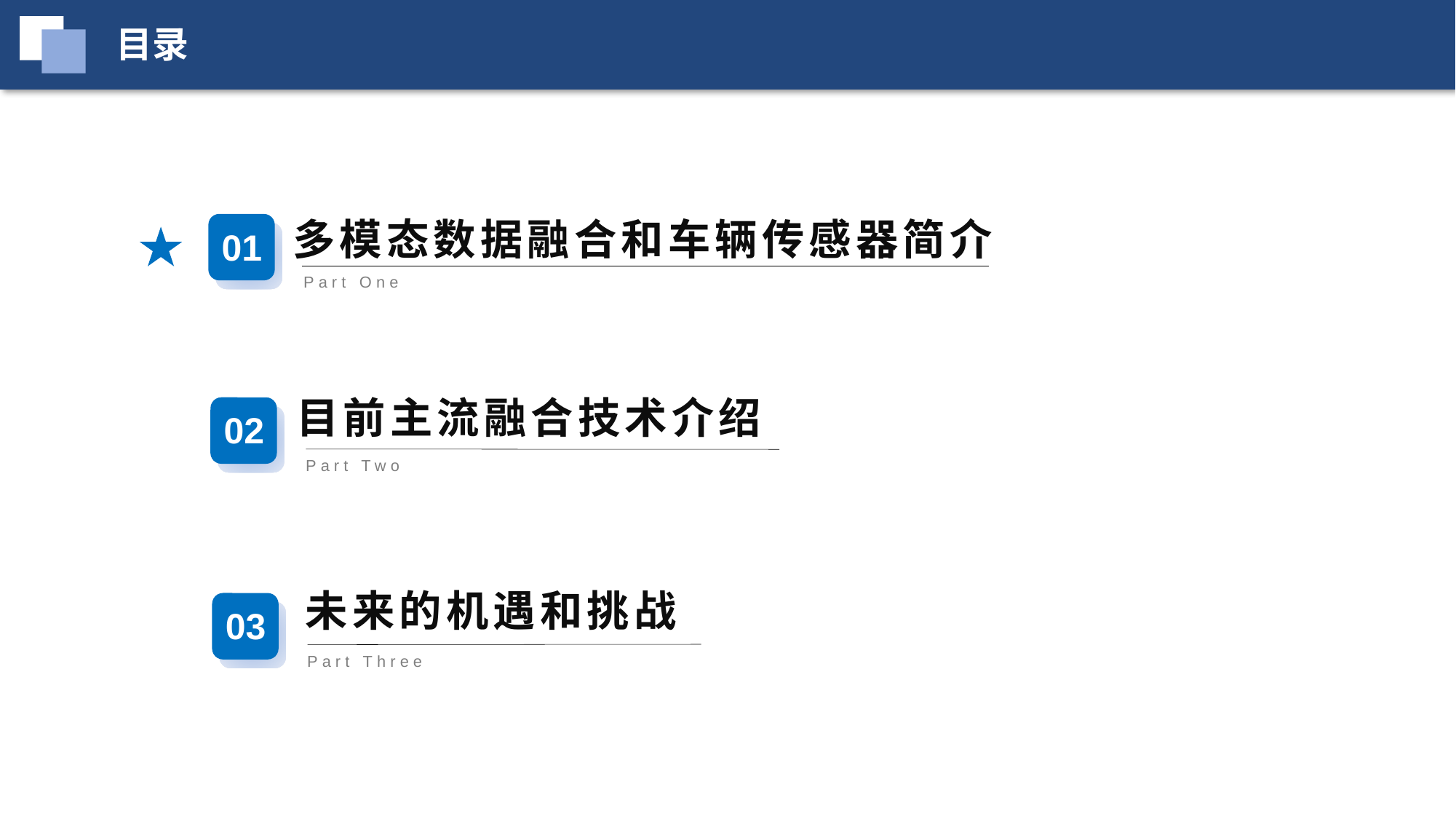

目录

多模态数据融合和车辆传感器简介

01

Part One

目前主流融合技术介绍

02

Part Two
未来的机遇和挑战

03

Part Three
2